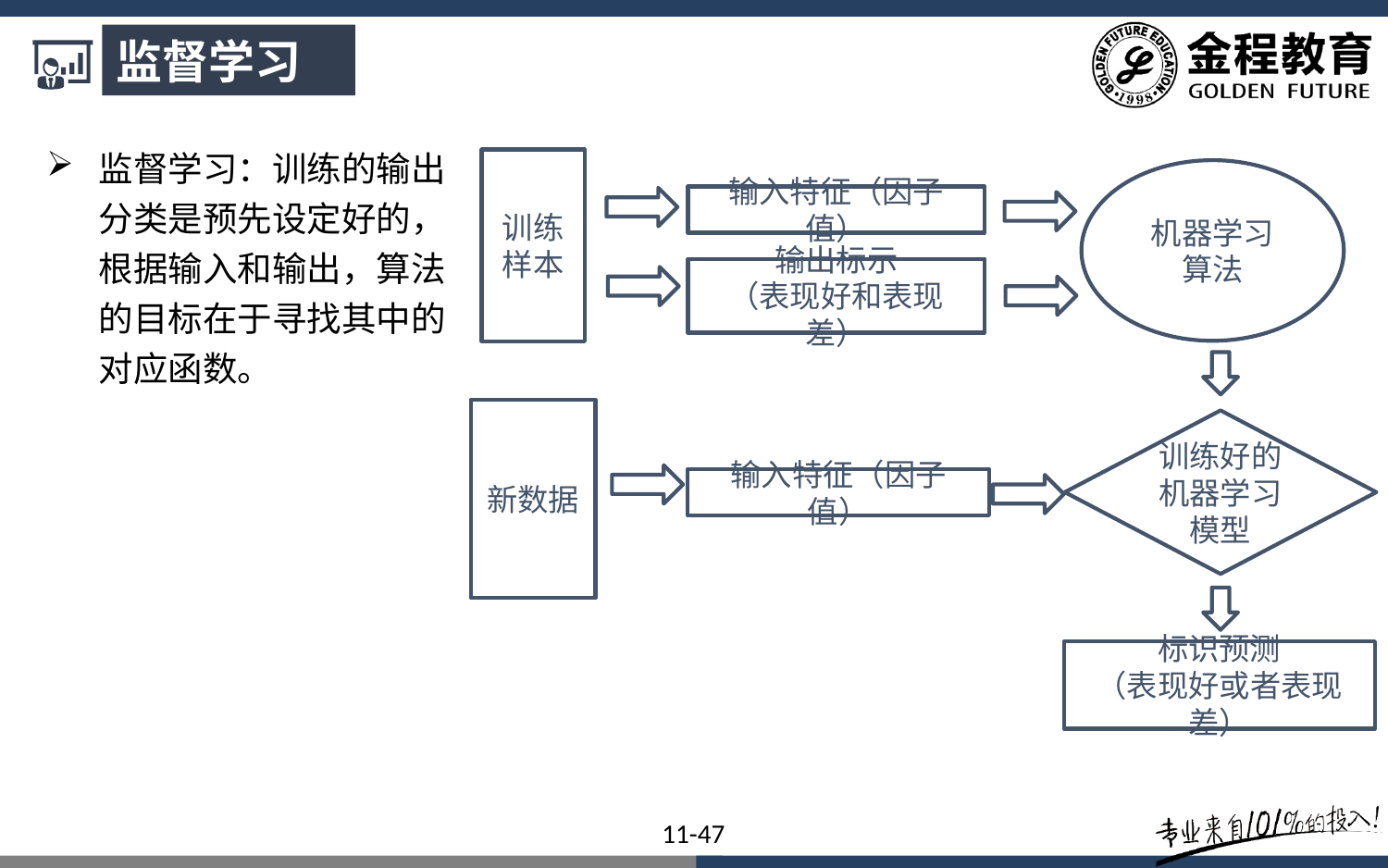

监督学习
监督学习：训练的输出分类是预先设定好的，根据输入和输出，算法的目标在于寻找其中的对应函数。
训练样本
机器学习
算法
输入特征（因子值）

输出标示
（表现好和表现差）

新数据
训练好的机器学习模型

输入特征（因子值）

标识预测
（表现好或者表现差）